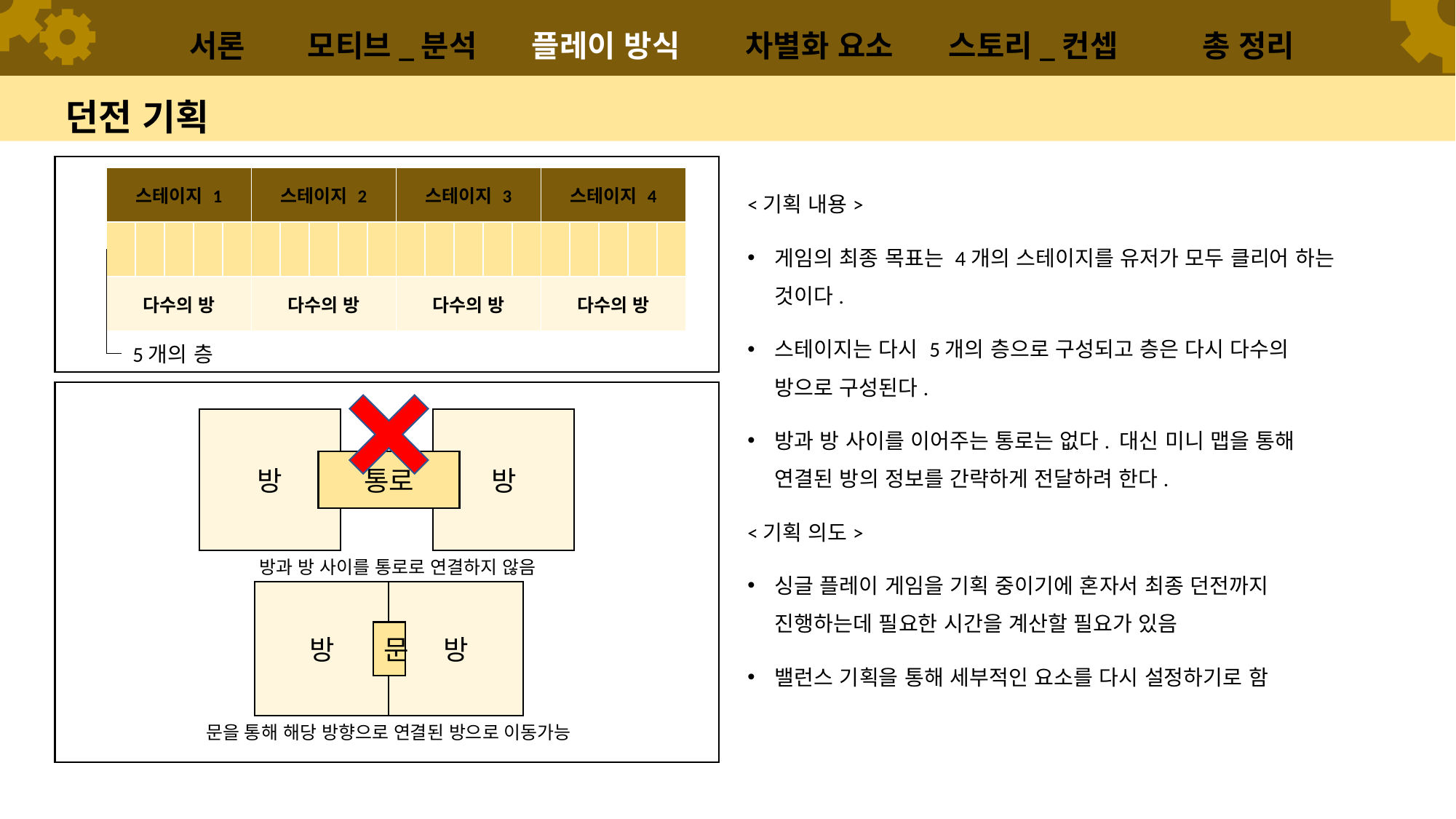

서론
모티브_분석
차별화 요소
플레이 방식
스토리_컨셉
총 정리
# 던전 기획

| 스테이지 1 |  |  |  |  | 스테이지 2 |  |  |  |  | 스테이지 3 |  |  |  |  | 스테이지 4 |  |  |  |  |
| --- | --- | --- | --- | --- | --- | --- | --- | --- | --- | --- | --- | --- | --- | --- | --- | --- | --- | --- | --- |
|  |  |  |  |  |  |  |  |  |  |  |  |  |  |  |  |  |  |  |  |
| 다수의 방 |  |  |  |  | 다수의 방 |  |  |  |  | 다수의 방 |  |  |  |  | 다수의 방 |  |  |  |  |
<기획 내용>
게임의 최종 목표는 4개의 스테이지를 유저가 모두 클리어 하는 것이다.
스테이지는 다시 5개의 층으로 구성되고 층은 다시 다수의 방으로 구성된다.
방과 방 사이를 이어주는 통로는 없다. 대신 미니 맵을 통해 연결된 방의 정보를 간략하게 전달하려 한다.
<기획 의도>
싱글 플레이 게임을 기획 중이기에 혼자서 최종 던전까지 진행하는데 필요한 시간을 계산할 필요가 있음
밸런스 기획을 통해 세부적인 요소를 다시 설정하기로 함

5개의 층

방
방
통로

방과 방 사이를 통로로 연결하지 않음
방
방
문
문을 통해 해당 방향으로 연결된 방으로 이동가능